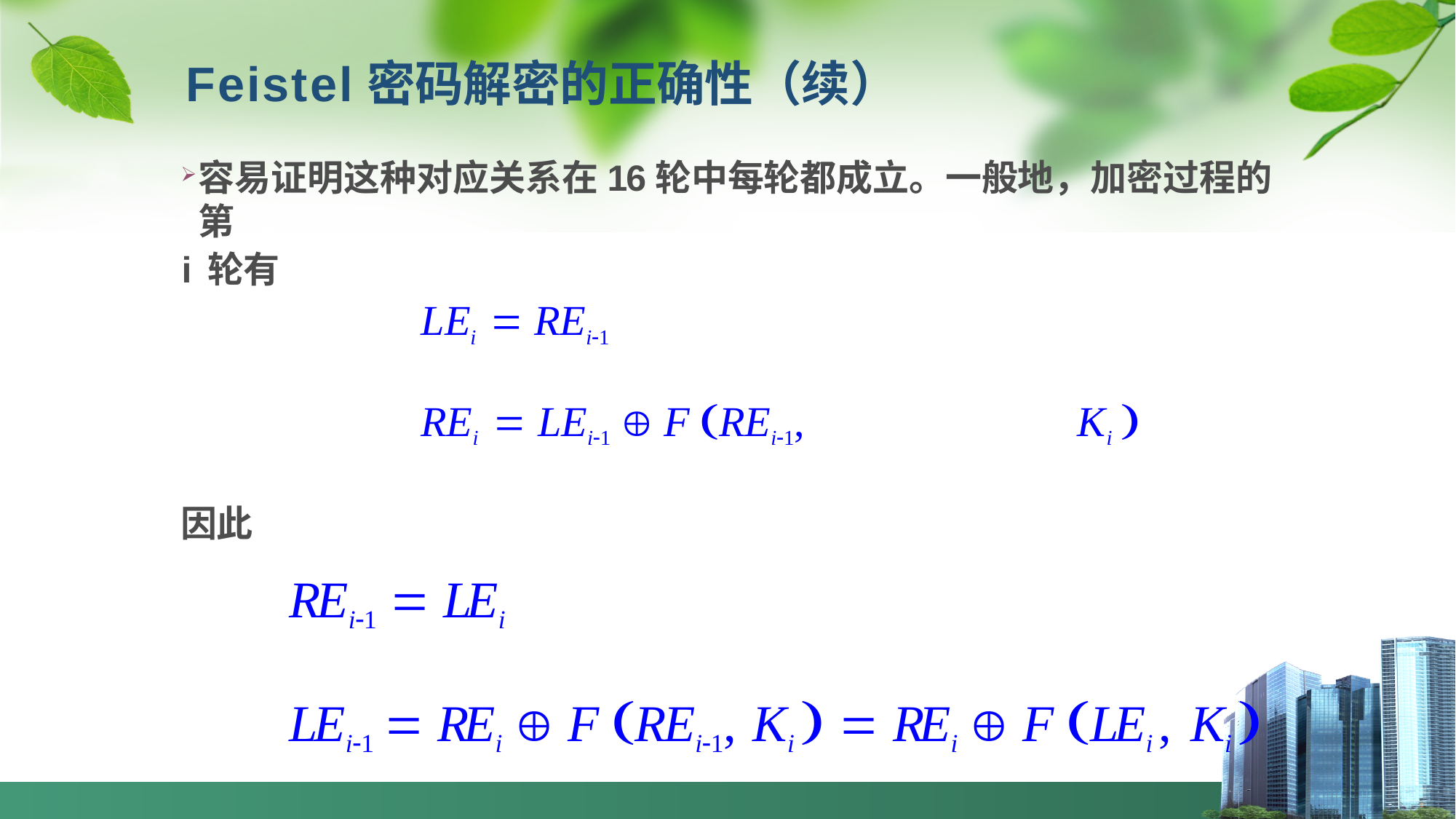

Feistel密码解密的正确性（续）
容易证明这种对应关系在16轮中每轮都成立。一般地，加密过程的第
i轮有
LEi  = REi−1
REi  = LEi−1 ⊕ F (REi−1,	Ki )
因此
REi−1 = LEi
LEi−1 = REi ⊕ F (REi−1, Ki ) = REi ⊕ F (LEi , Ki )